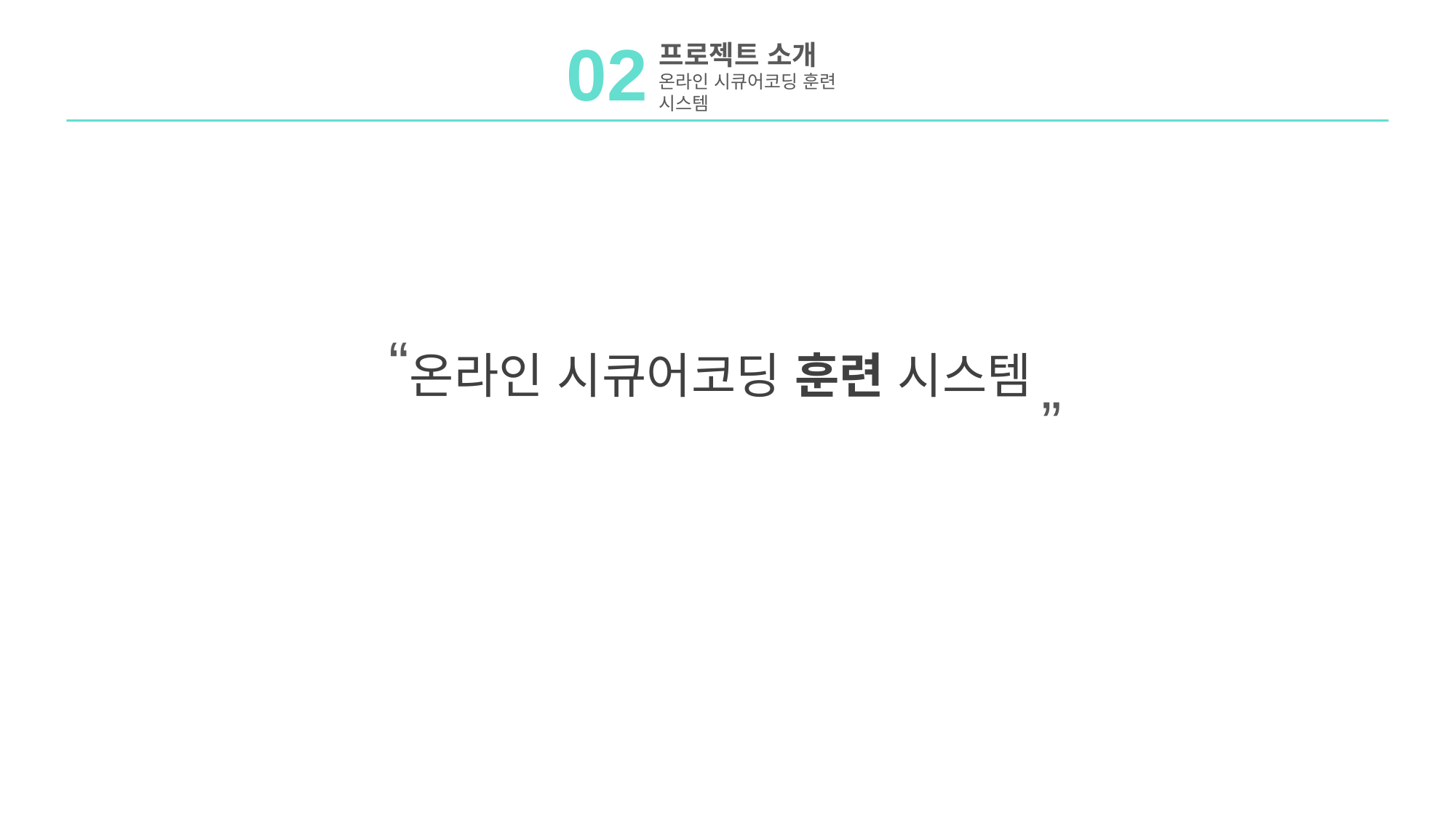

02
프로젝트 소개
온라인 시큐어코딩 훈련 시스템

“
온라인 시큐어코딩 훈련 시스템
”